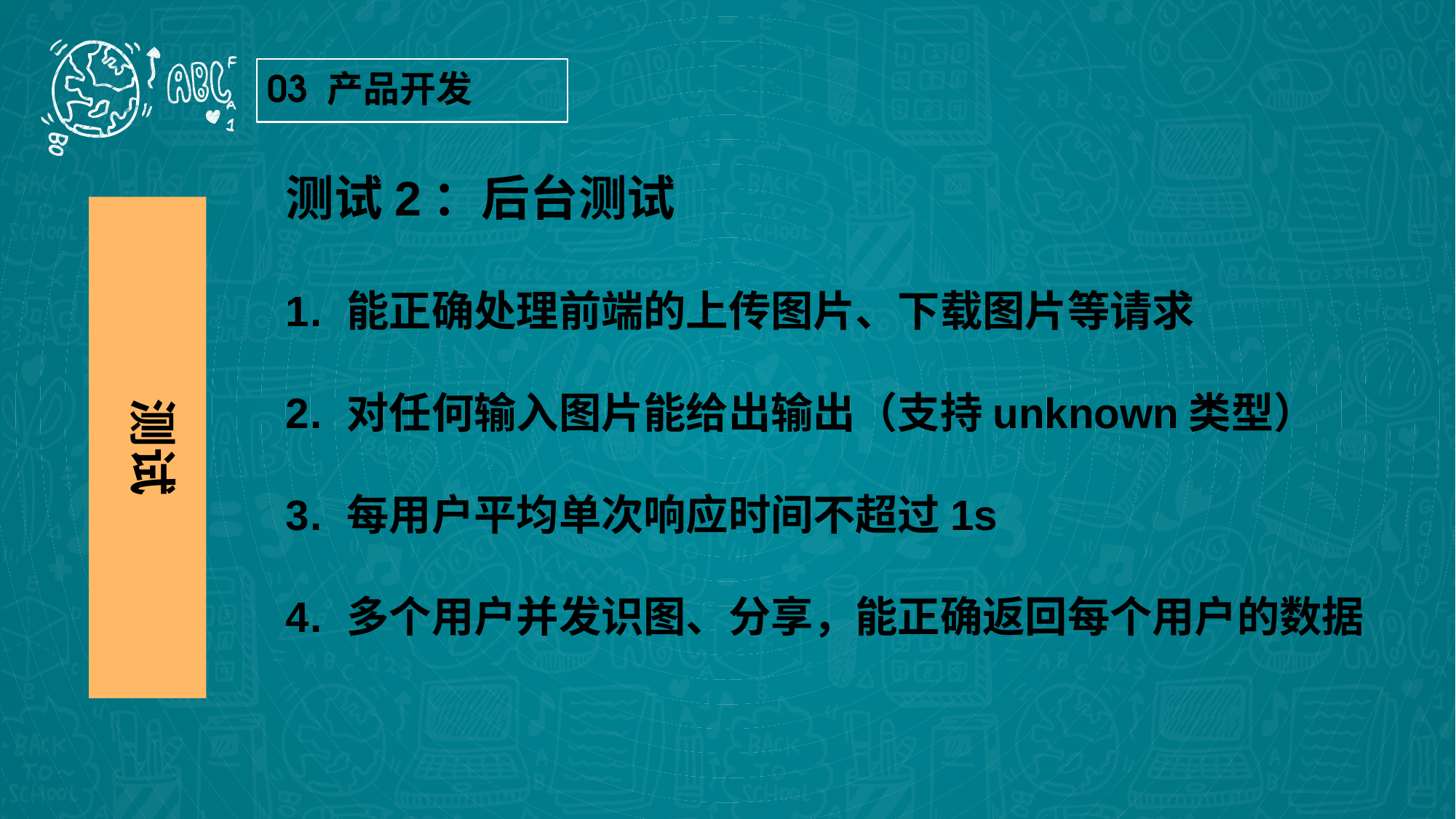

03 产品开发
测试2：后台测试

能正确处理前端的上传图片、下载图片等请求

对任何输入图片能给出输出（支持unknown类型）

每用户平均单次响应时间不超过1s

多个用户并发识图、分享，能正确返回每个用户的数据

测试